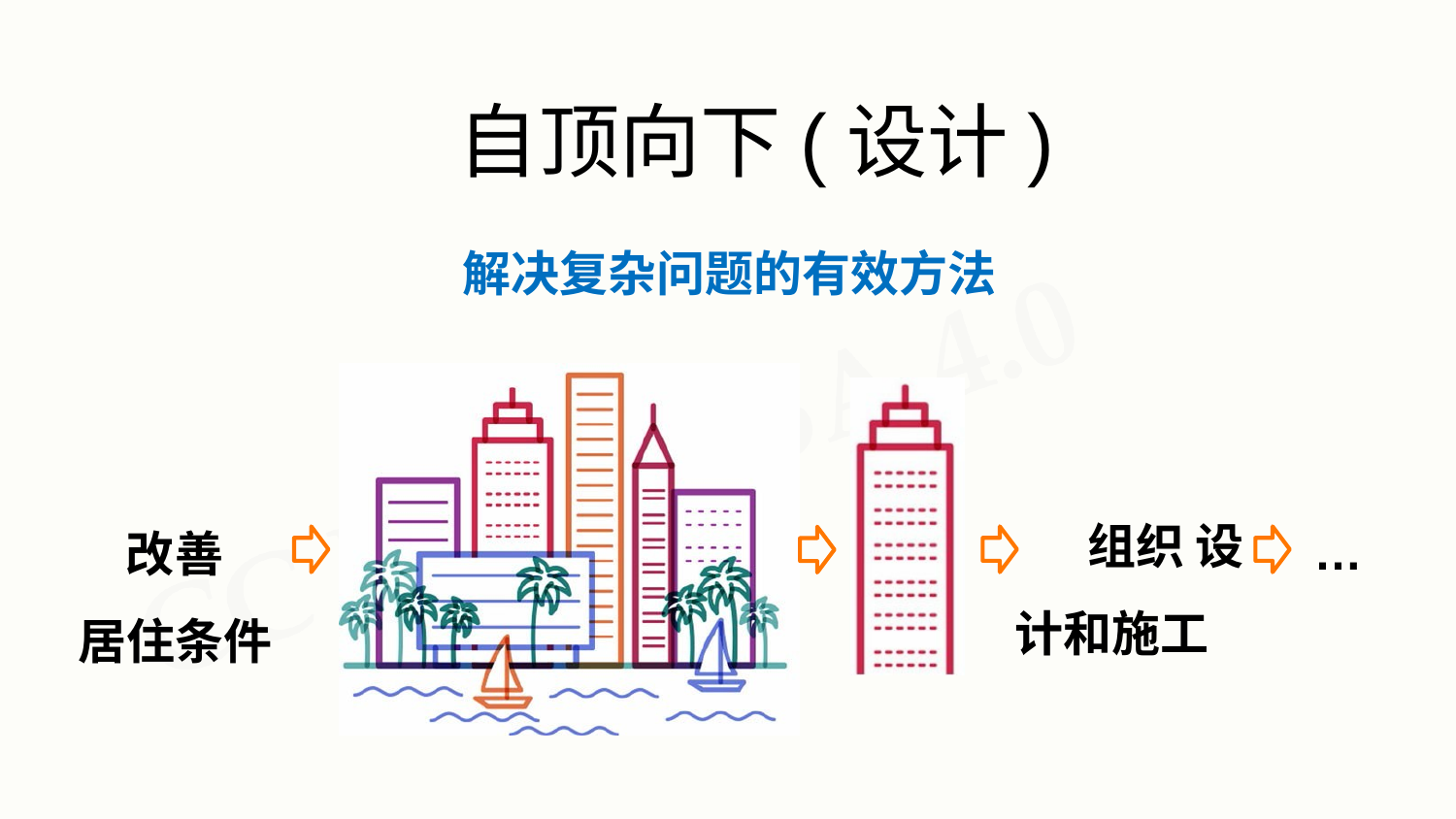

# 自顶向下(设计)
解决复杂问题的有效方法

组织 设计和施工
改善 居住条件
…